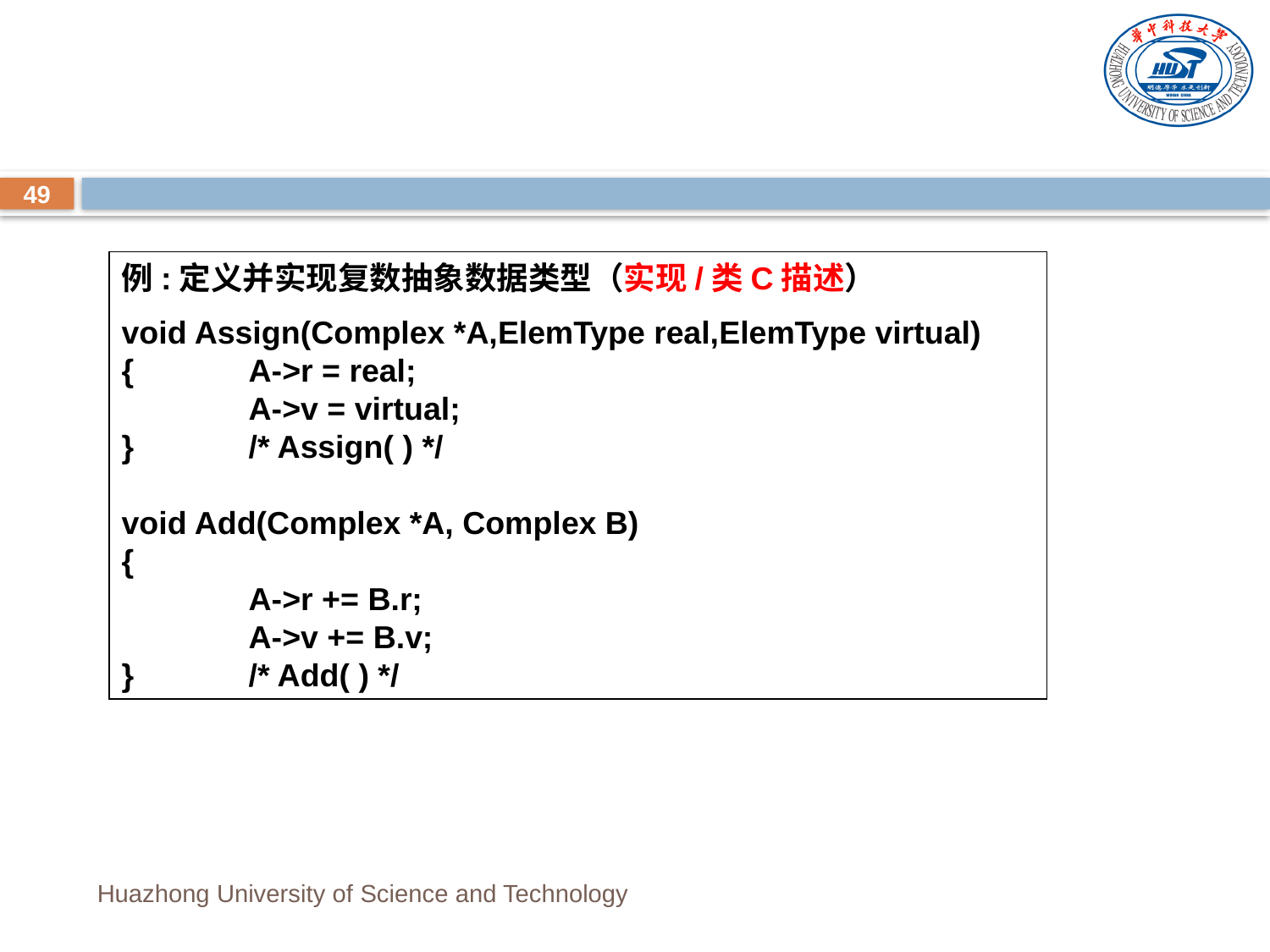

#
49
例:定义并实现复数抽象数据类型（实现/类C描述）
void Assign(Complex *A,ElemType real,ElemType virtual)
{	A->r = real;
	A->v = virtual;
}	/* Assign( ) */

void Add(Complex *A, Complex B)
{
	A->r += B.r;
	A->v += B.v;
}	/* Add( ) */
Huazhong University of Science and Technology